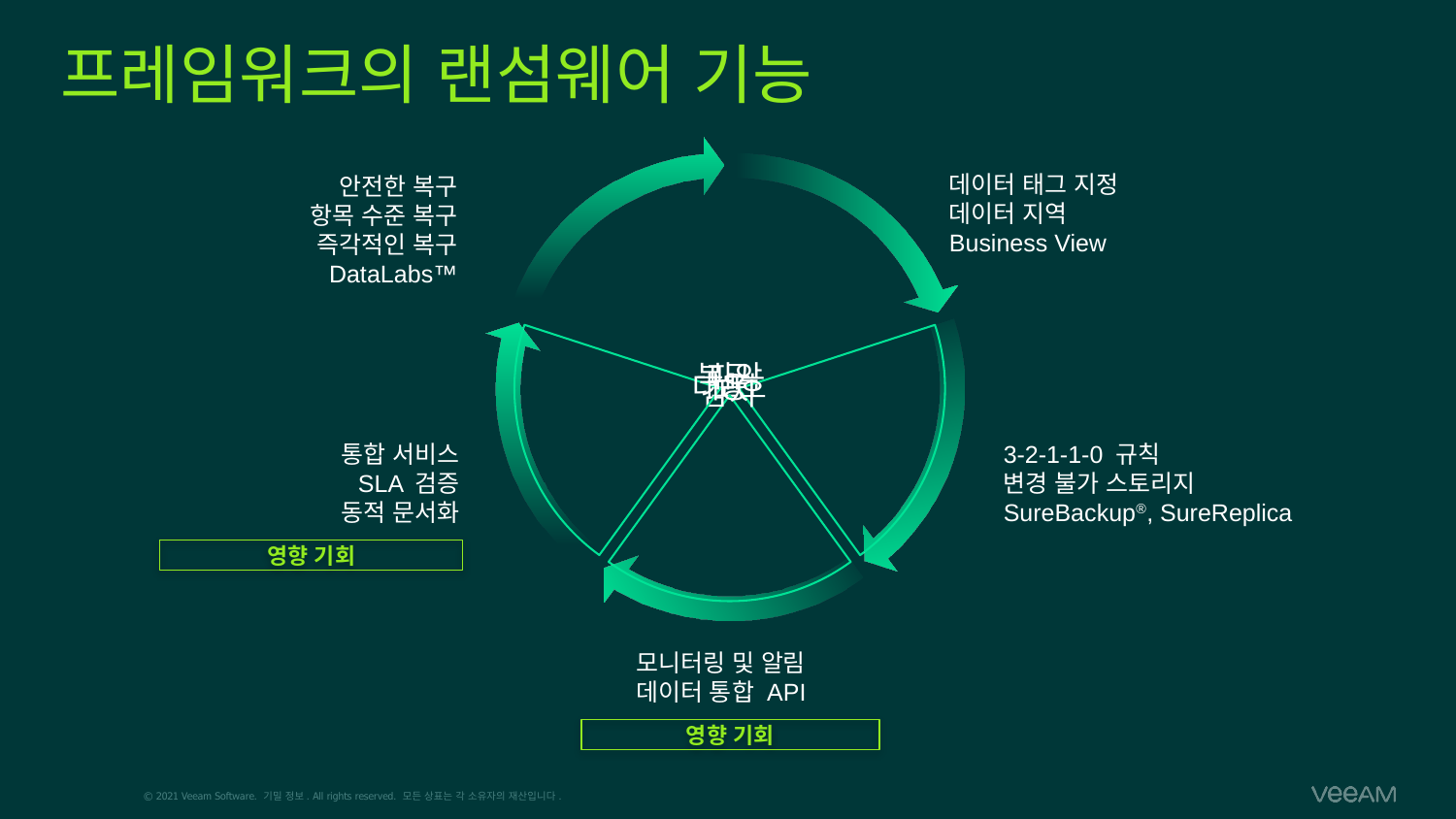

# 프레임워크의 랜섬웨어 기능
파악
보호
감지
대응
복구
데이터 태그 지정
데이터 지역
Business View
안전한 복구
항목 수준 복구
즉각적인 복구
DataLabs™
통합 서비스
SLA 검증
동적 문서화
3-2-1-1-0 규칙
변경 불가 스토리지
SureBackup®, SureReplica
영향 기회
모니터링 및 알림
데이터 통합 API
영향 기회